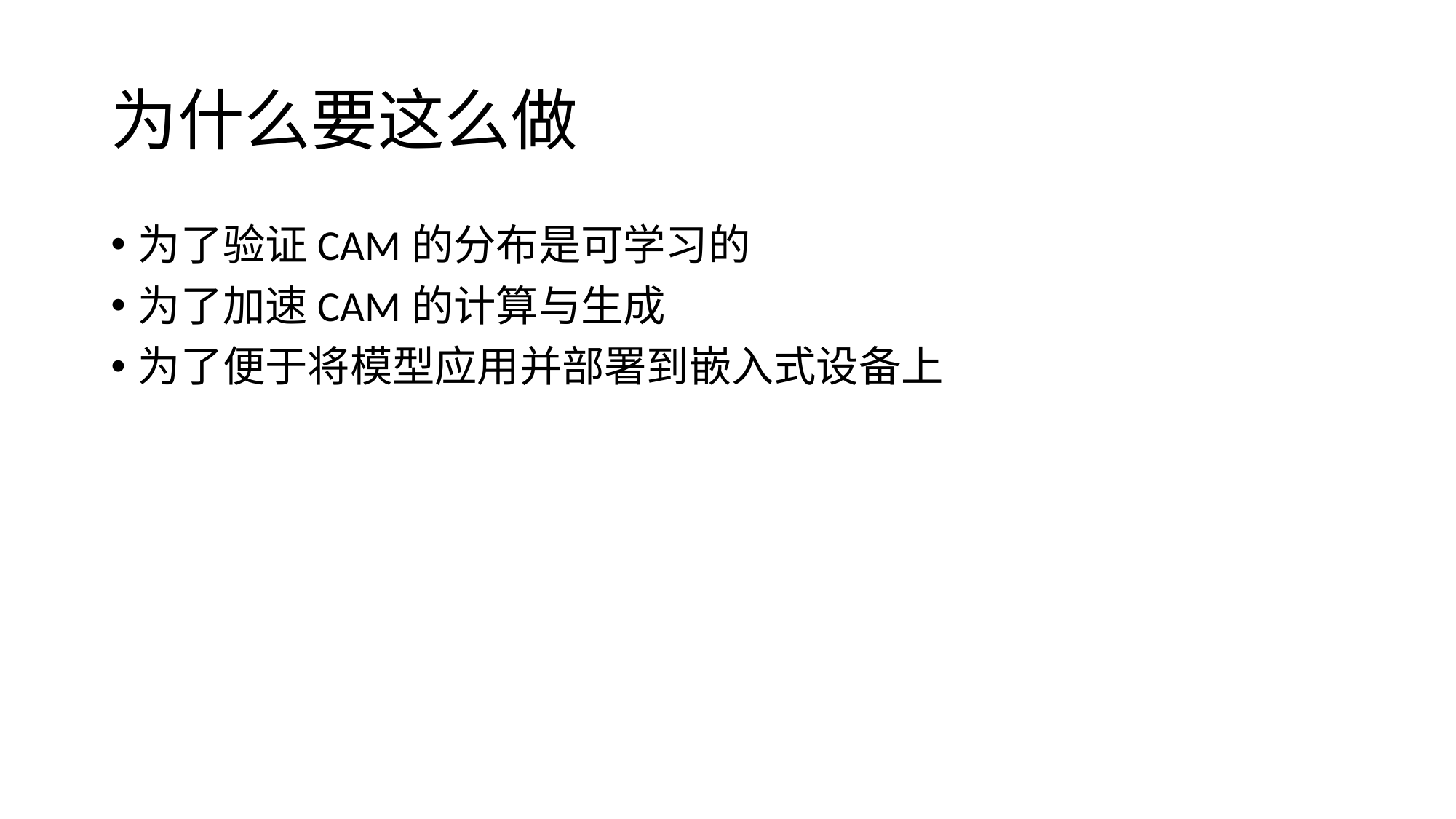

# 为什么要这么做
为了验证CAM的分布是可学习的
为了加速CAM的计算与生成
为了便于将模型应用并部署到嵌入式设备上